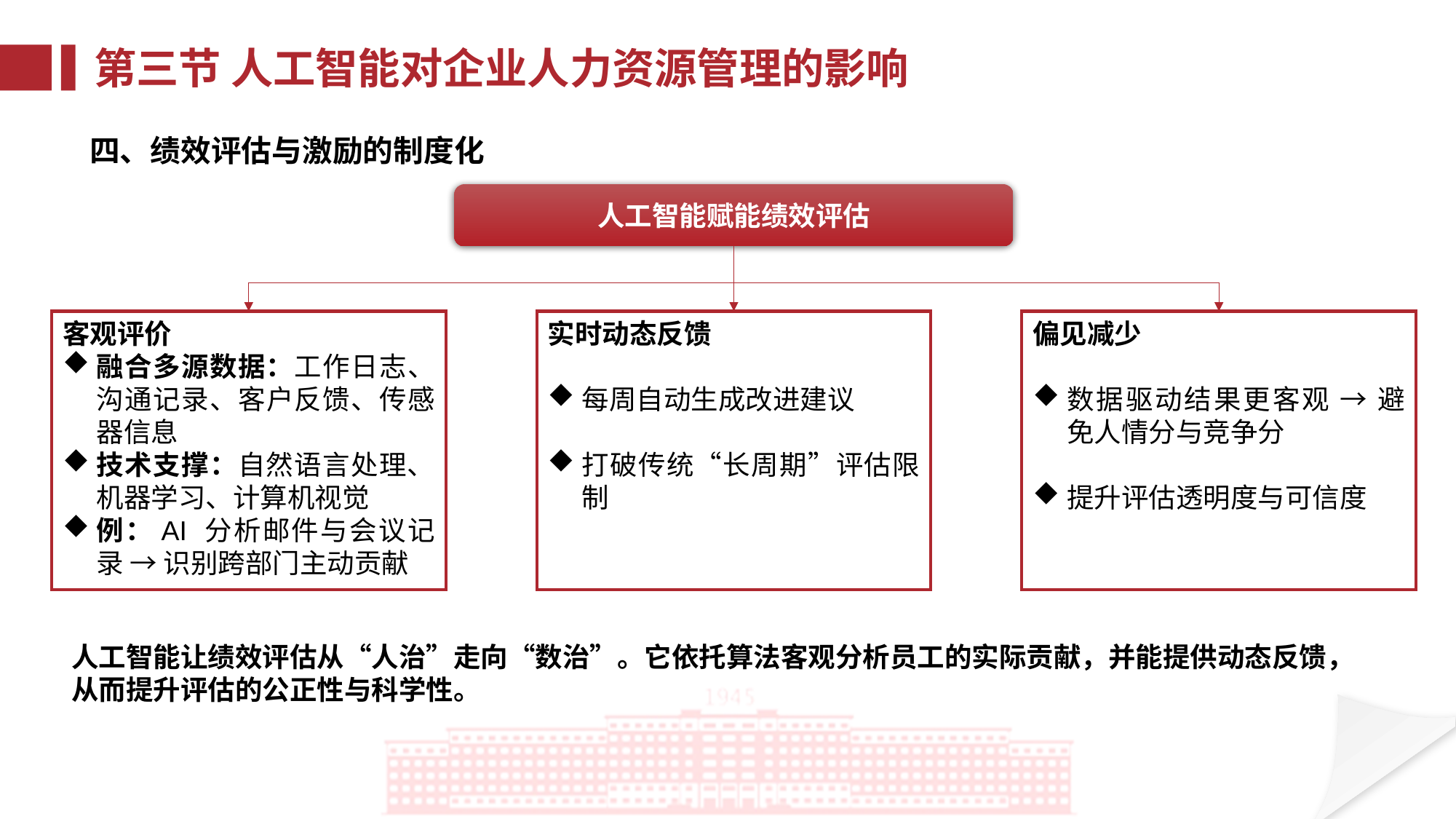

第三节 人工智能对企业人力资源管理的影响

四、绩效评估与激励的制度化
人工智能赋能绩效评估
客观评价
融合多源数据：工作日志、沟通记录、客户反馈、传感器信息
技术支撑：自然语言处理、机器学习、计算机视觉
例：AI 分析邮件与会议记录 → 识别跨部门主动贡献
实时动态反馈

每周自动生成改进建议

打破传统“长周期”评估限制
偏见减少

数据驱动结果更客观 → 避免人情分与竞争分

提升评估透明度与可信度
人工智能让绩效评估从“人治”走向“数治”。它依托算法客观分析员工的实际贡献，并能提供动态反馈，从而提升评估的公正性与科学性。